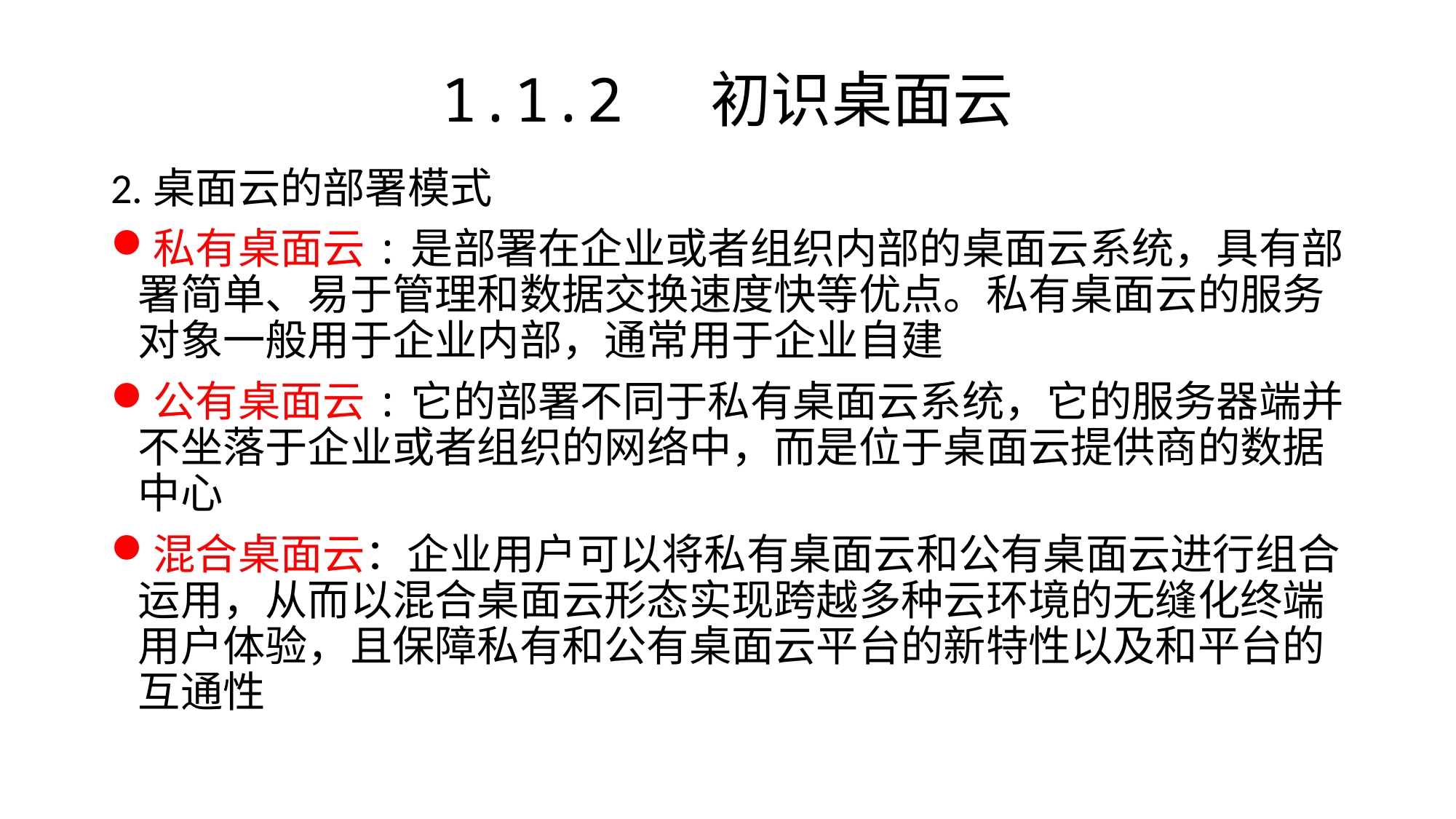

# 1.1.2  初识桌面云
2.桌面云的部署模式
私有桌面云:是部署在企业或者组织内部的桌面云系统，具有部署简单、易于管理和数据交换速度快等优点。私有桌面云的服务对象一般用于企业内部，通常用于企业自建
公有桌面云:它的部署不同于私有桌面云系统，它的服务器端并不坐落于企业或者组织的网络中，而是位于桌面云提供商的数据中心
混合桌面云：企业用户可以将私有桌面云和公有桌面云进行组合运用，从而以混合桌面云形态实现跨越多种云环境的无缝化终端用户体验，且保障私有和公有桌面云平台的新特性以及和平台的互通性